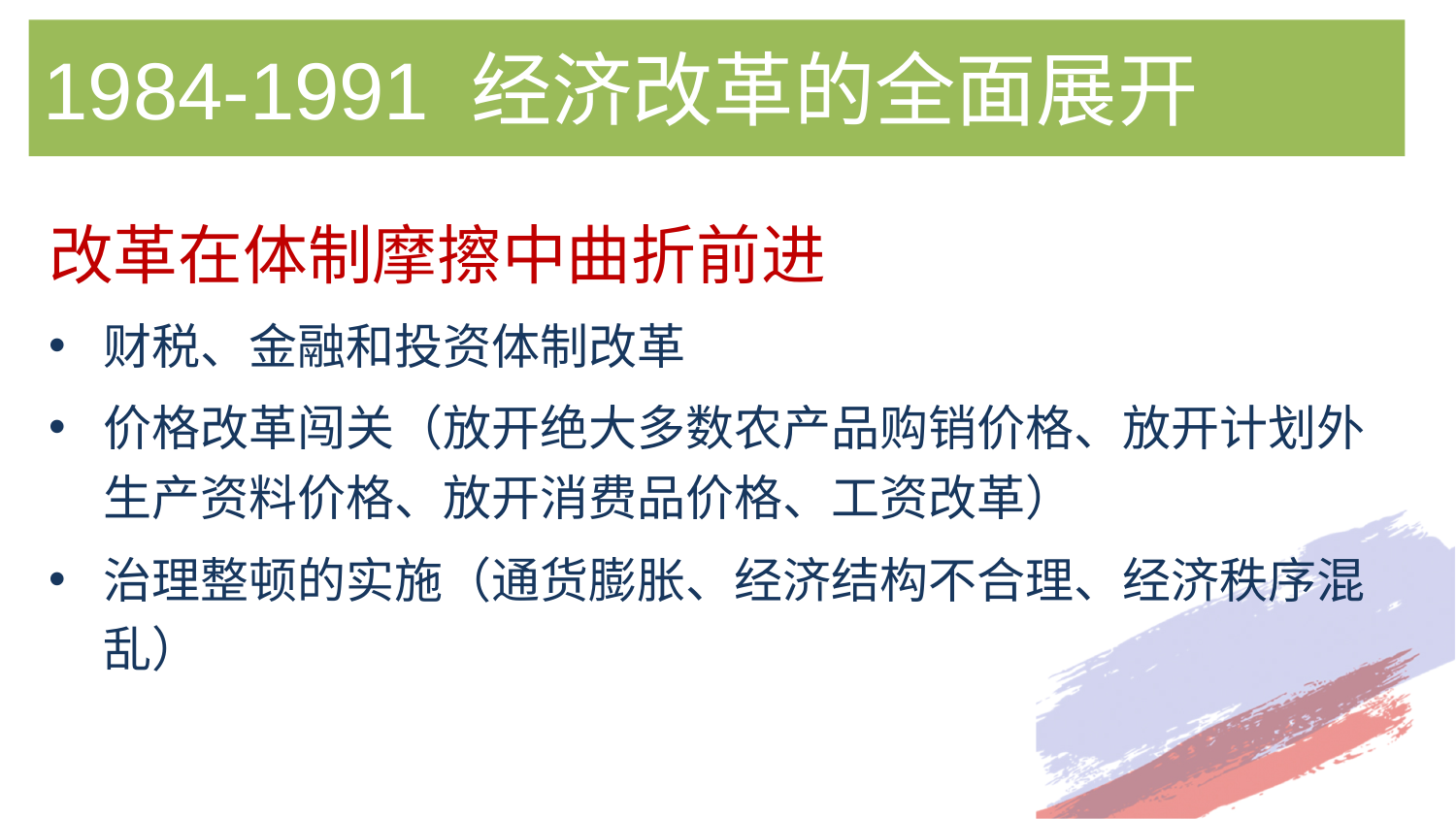

# 1984-1991 经济改革的全面展开
改革在体制摩擦中曲折前进
财税、金融和投资体制改革
价格改革闯关（放开绝大多数农产品购销价格、放开计划外生产资料价格、放开消费品价格、工资改革）
治理整顿的实施（通货膨胀、经济结构不合理、经济秩序混乱）